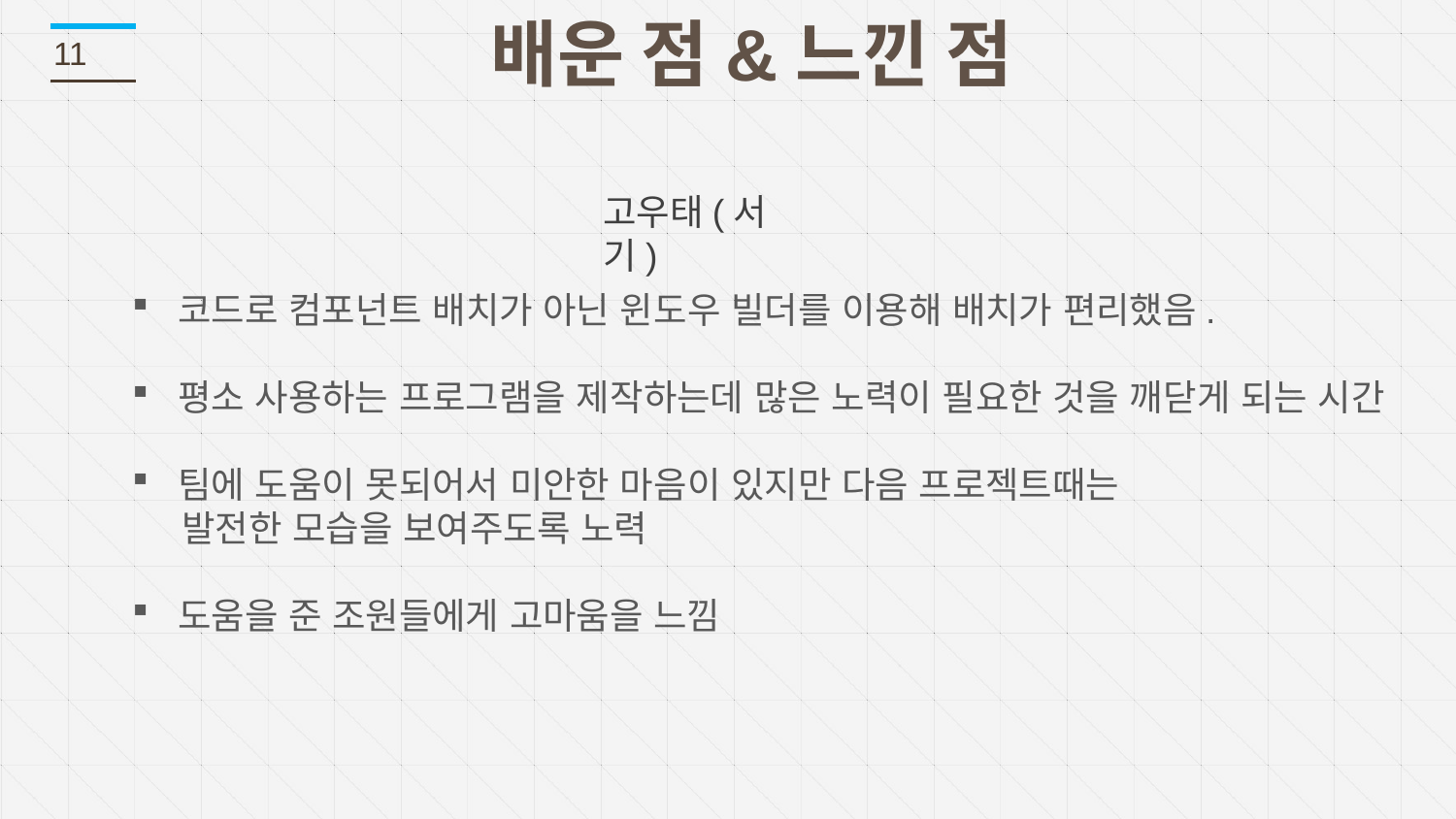

배운 점&느낀 점
11
고우태(서기)
코드로 컴포넌트 배치가 아닌 윈도우 빌더를 이용해 배치가 편리했음.

평소 사용하는 프로그램을 제작하는데 많은 노력이 필요한 것을 깨닫게 되는 시간

팀에 도움이 못되어서 미안한 마음이 있지만 다음 프로젝트때는
    발전한 모습을 보여주도록 노력

도움을 준 조원들에게 고마움을 느낌